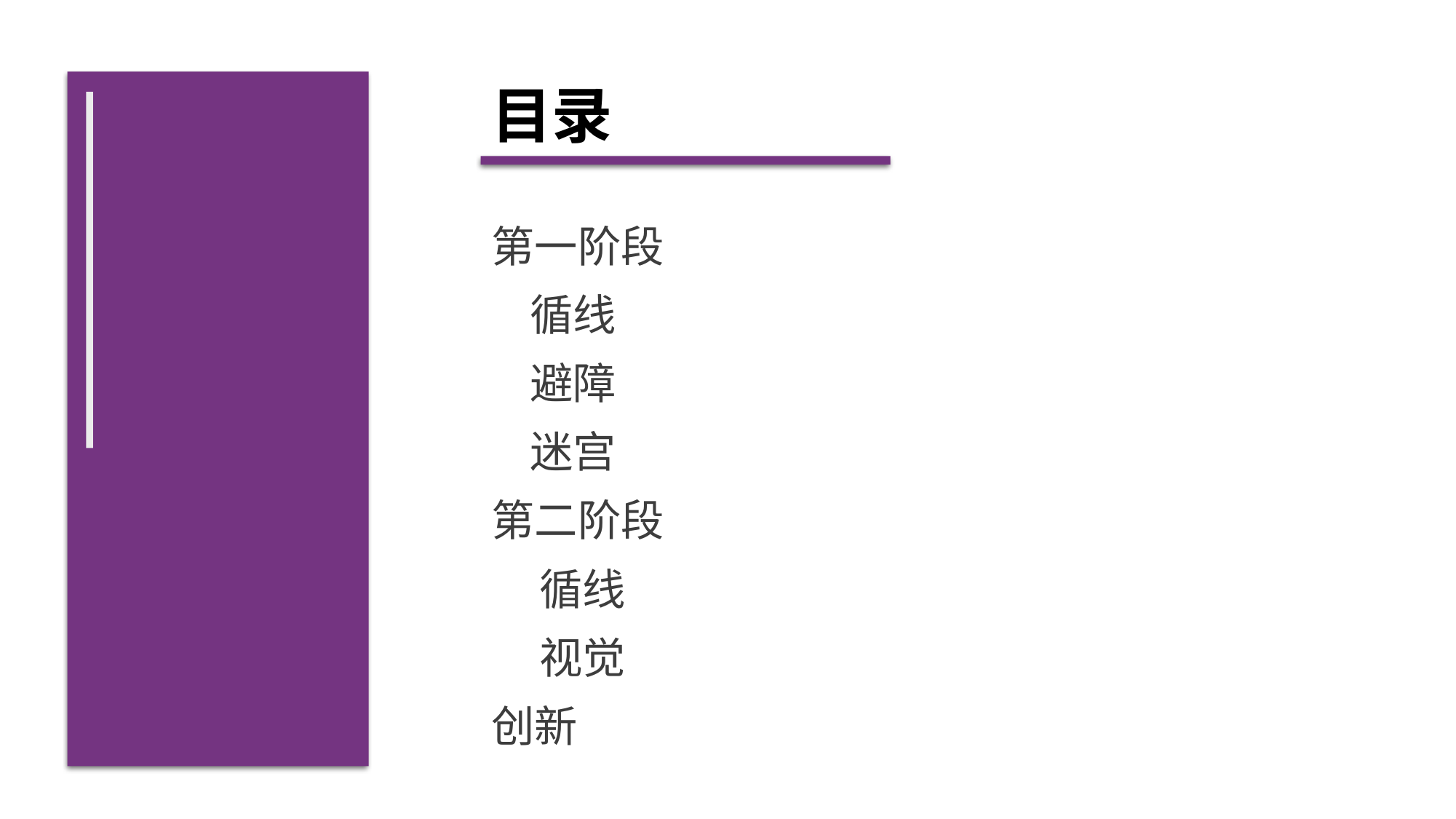

第一阶段
   循线
   避障
   迷宫
第二阶段
    循线
    视觉
创新
#